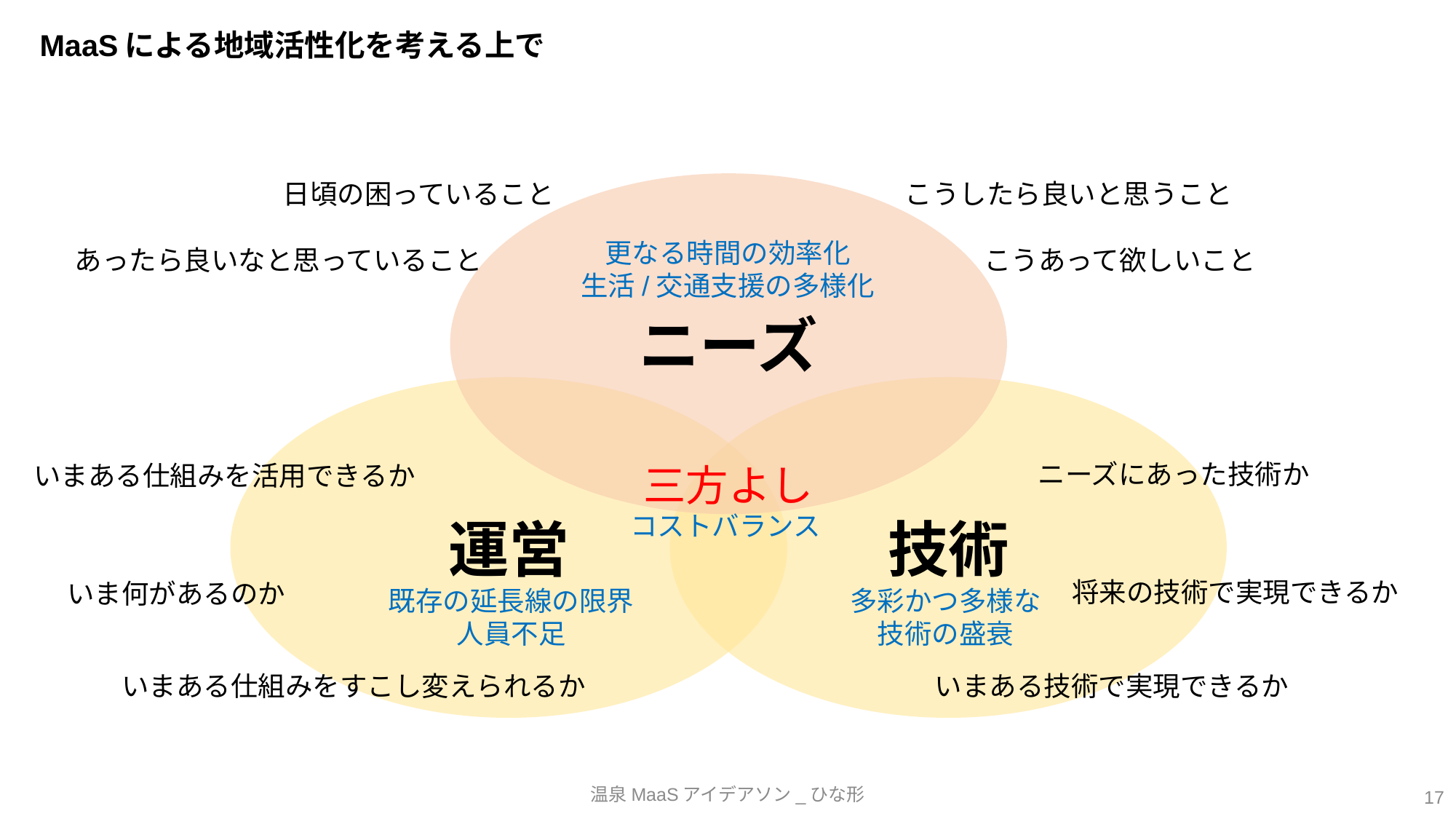

# MaaSによる地域活性化を考える上で
こうしたら良いと思うこと
日頃の困っていること
ニーズ
更なる時間の効率化
生活/交通支援の多様化
あったら良いなと思っていること
こうあって欲しいこと
技術
運営
ニーズにあった技術か
いまある仕組みを活用できるか
三方よし
コストバランス
将来の技術で実現できるか
いま何があるのか
既存の延長線の限界
人員不足
多彩かつ多様な
技術の盛衰
いまある仕組みをすこし変えられるか
いまある技術で実現できるか
温泉MaaSアイデアソン_ひな形
17